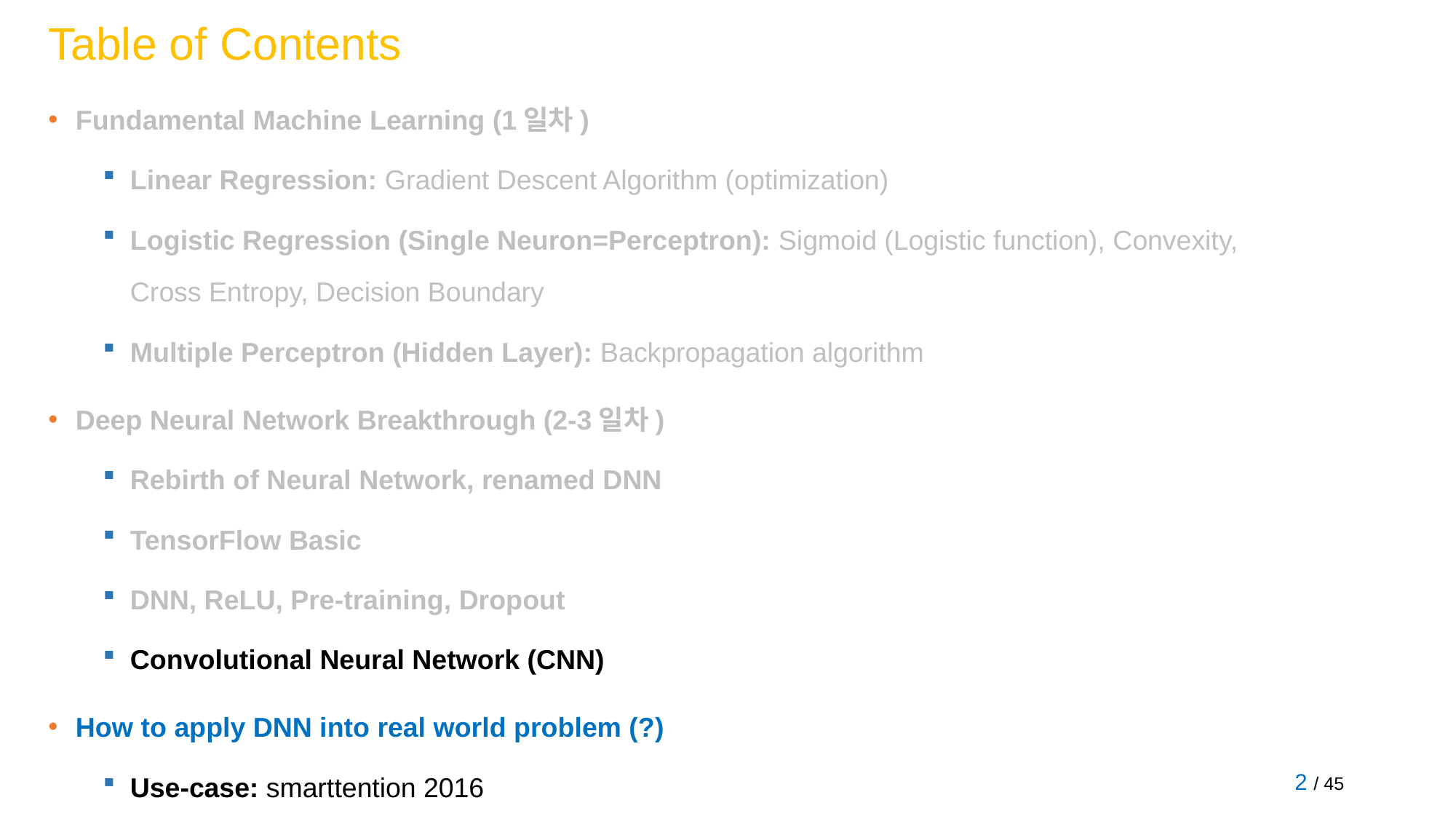

# Table of Contents
Fundamental Machine Learning (1일차)
Linear Regression: Gradient Descent Algorithm (optimization)
Logistic Regression (Single Neuron=Perceptron): Sigmoid (Logistic function), Convexity,
Cross Entropy, Decision Boundary
Multiple Perceptron (Hidden Layer): Backpropagation algorithm
Deep Neural Network Breakthrough (2-3일차)
Rebirth of Neural Network, renamed DNN
TensorFlow Basic
DNN, ReLU, Pre-training, Dropout
Convolutional Neural Network (CNN)
How to apply DNN into real world problem (?)
Use-case: smarttention 2016
2 / 45